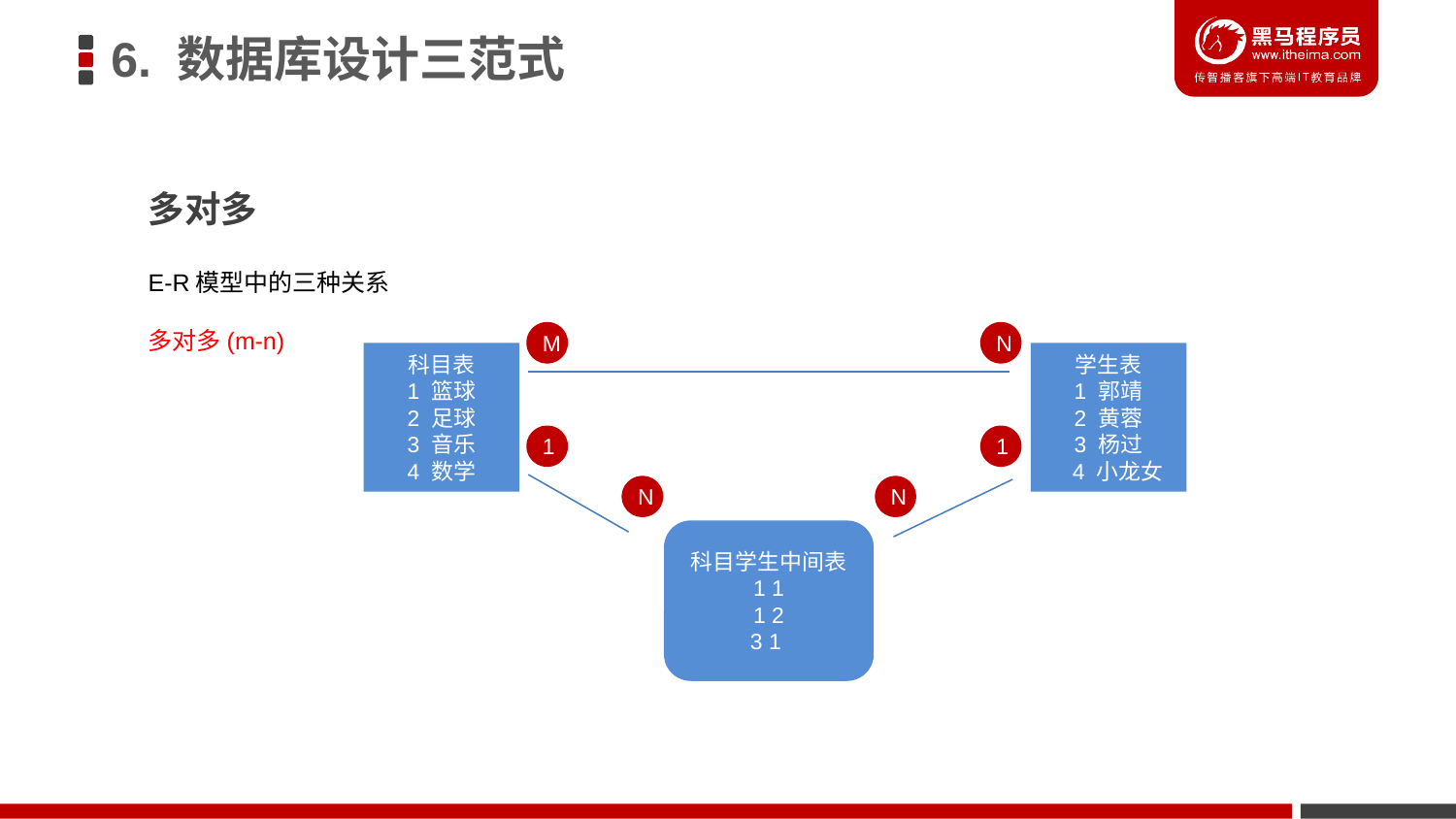

6. 数据库设计三范式
多对多
E-R模型中的三种关系

多对多(m-n)
M
N
科目表
1 篮球
2 足球
3 音乐
4 数学
学生表
1 郭靖
2 黄蓉
3 杨过
   4 小龙女
1
1
N
N
科目学生中间表
1 1
1 2
3 1